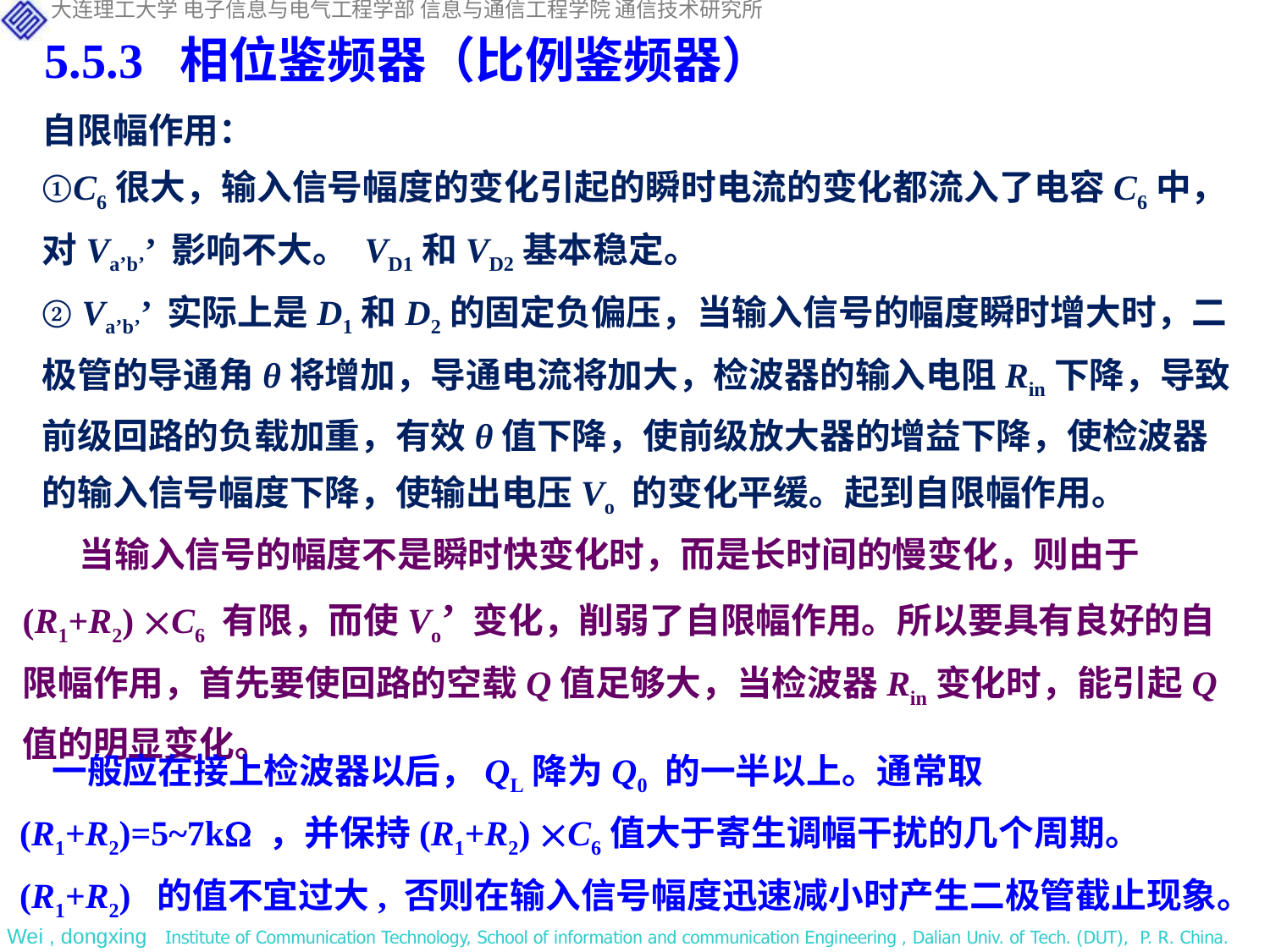

5.5.3  相位鉴频器（比例鉴频器）
自限幅作用：
①C6很大，输入信号幅度的变化引起的瞬时电流的变化都流入了电容C6中，对Va’b’’ 影响不大。 VD1和VD2基本稳定。
② Va’b’’ 实际上是D1和D2的固定负偏压，当输入信号的幅度瞬时增大时，二极管的导通角θ将增加，导通电流将加大，检波器的输入电阻Rin下降，导致前级回路的负载加重，有效θ值下降，使前级放大器的增益下降，使检波器的输入信号幅度下降，使输出电压Vo 的变化平缓。起到自限幅作用。

      当输入信号的幅度不是瞬时快变化时，而是长时间的慢变化，则由于(R1+R2) ×C6 有限，而使Vo’ 变化，削弱了自限幅作用。所以要具有良好的自限幅作用，首先要使回路的空载Q值足够大，当检波器Rin变化时，能引起Q值的明显变化。
   一般应在接上检波器以后，QL降为Q0 的一半以上。通常取(R1+R2)=5~7kΩ ，并保持(R1+R2) ×C6值大于寄生调幅干扰的几个周期。
(R1+R2)  的值不宜过大, 否则在输入信号幅度迅速减小时产生二极管截止现象。